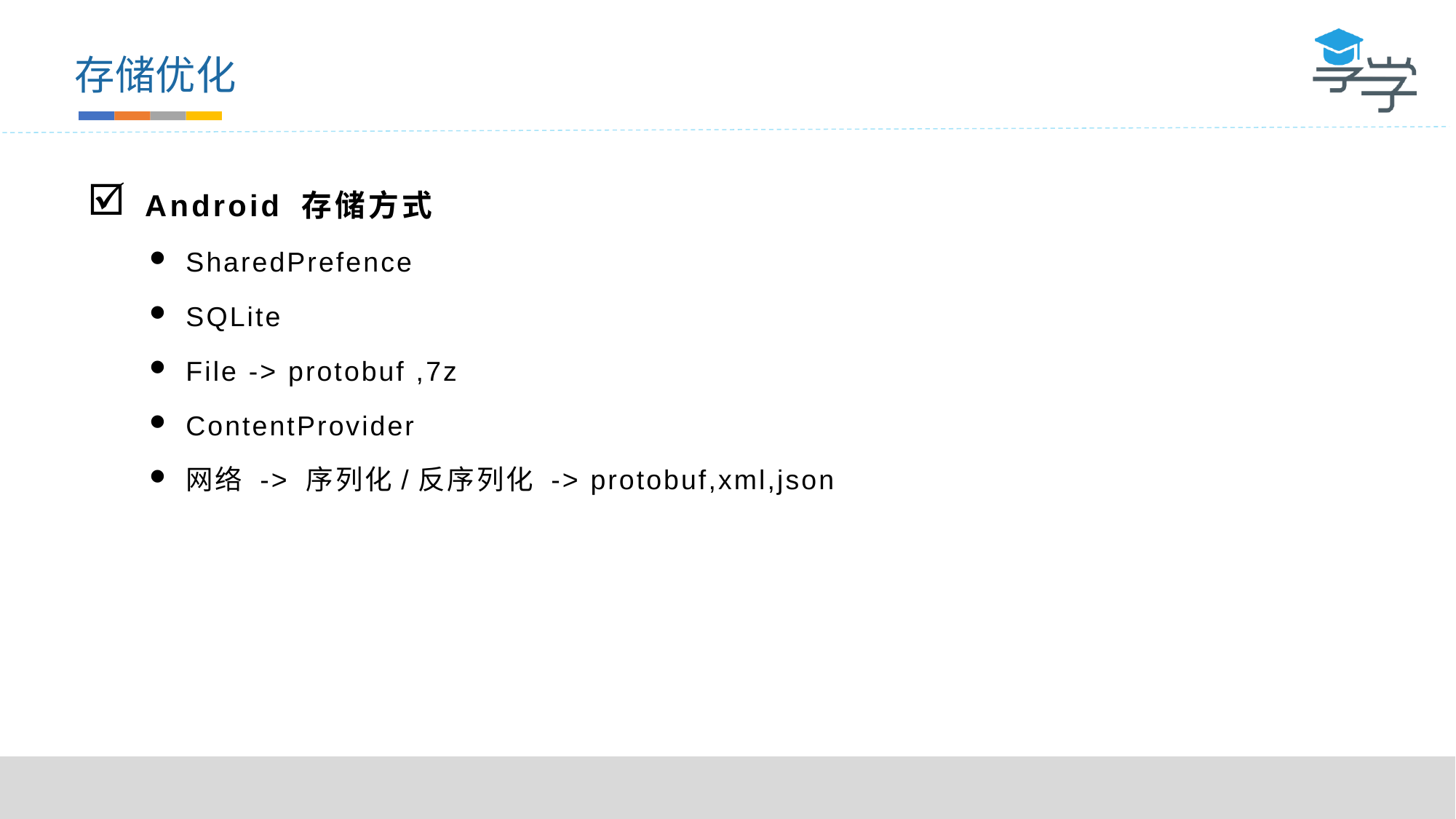

存储优化

Android 存储方式
SharedPrefence
SQLite
File -> protobuf ,7z
ContentProvider
网络 -> 序列化/反序列化 -> protobuf,xml,json